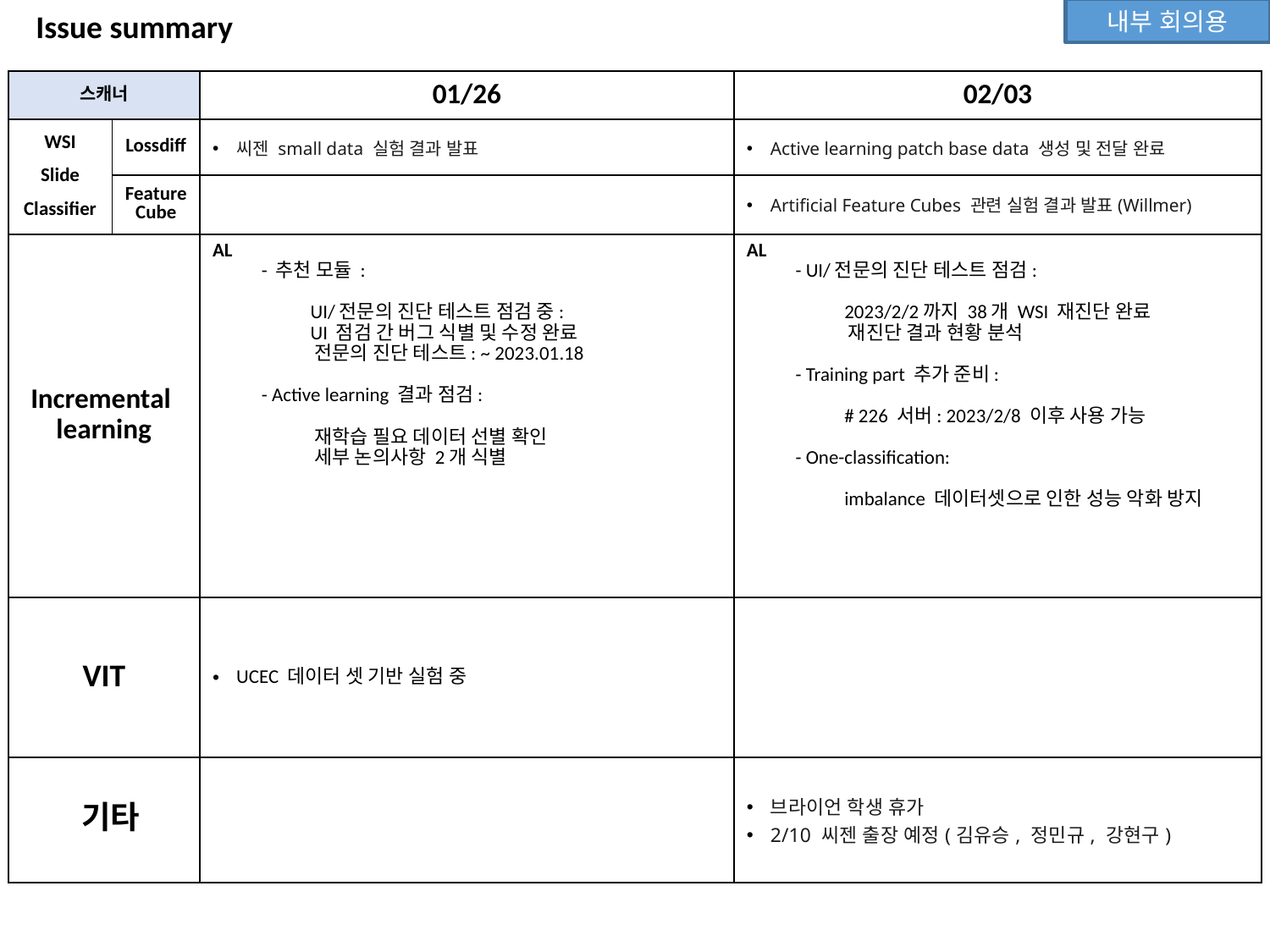

Issue summary
내부 회의용
| 스캐너 |  | 01/26 | 02/03 |
| --- | --- | --- | --- |
| WSI Slide Classifier | Lossdiff | 씨젠 small data 실험 결과 발표 | Active learning patch base data 생성 및 전달 완료 |
|  | Feature Cube |  | Artificial Feature Cubes 관련 실험 결과 발표(Willmer) |
| Incremental learning |  | AL - 추천 모듈 : UI/전문의 진단 테스트 점검 중: UI 점검 간 버그 식별 및 수정 완료 전문의 진단 테스트: ~ 2023.01.18 - Active learning 결과 점검: 재학습 필요 데이터 선별 확인 세부 논의사항 2개 식별 | AL - UI/전문의 진단 테스트 점검: 2023/2/2까지 38개 WSI 재진단 완료 재진단 결과 현황 분석 - Training part 추가 준비: # 226 서버: 2023/2/8 이후 사용 가능 - One-classification: imbalance 데이터셋으로 인한 성능 악화 방지 |
| VIT |  | UCEC 데이터 셋 기반 실험 중 |  |
| 기타 |  |  | 브라이언 학생 휴가 2/10 씨젠 출장 예정(김유승, 정민규, 강현구) |